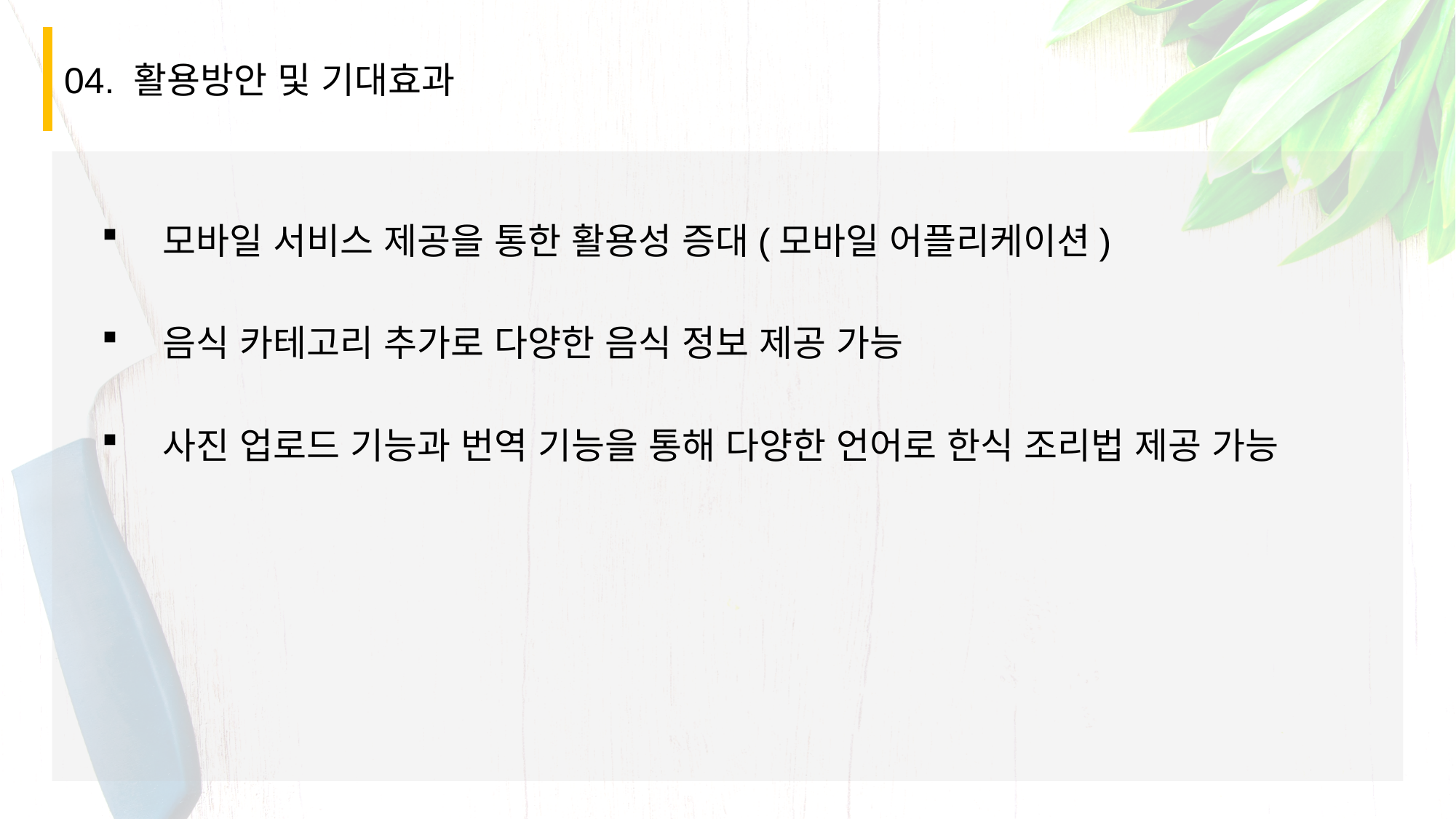

# 04. 활용방안 및 기대효과
모바일 서비스 제공을 통한 활용성 증대(모바일 어플리케이션)
음식 카테고리 추가로 다양한 음식 정보 제공 가능
사진 업로드 기능과 번역 기능을 통해 다양한 언어로 한식 조리법 제공 가능